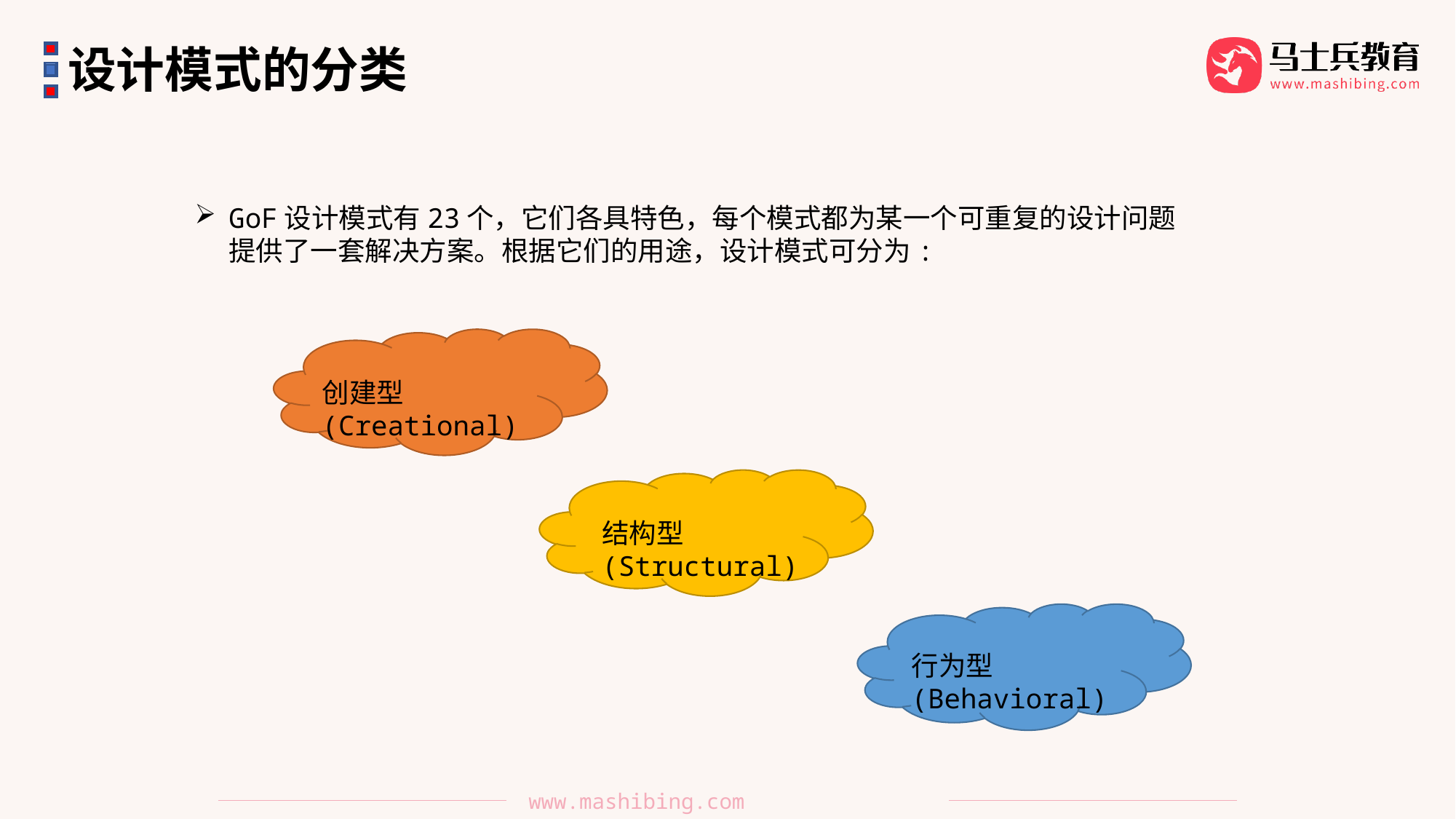

设计模式的分类

GoF设计模式有23个，它们各具特色，每个模式都为某一个可重复的设计问题提供了一套解决方案。根据它们的用途，设计模式可分为:

创建型(Creational)

结构型(Structural)

行为型(Behavioral)